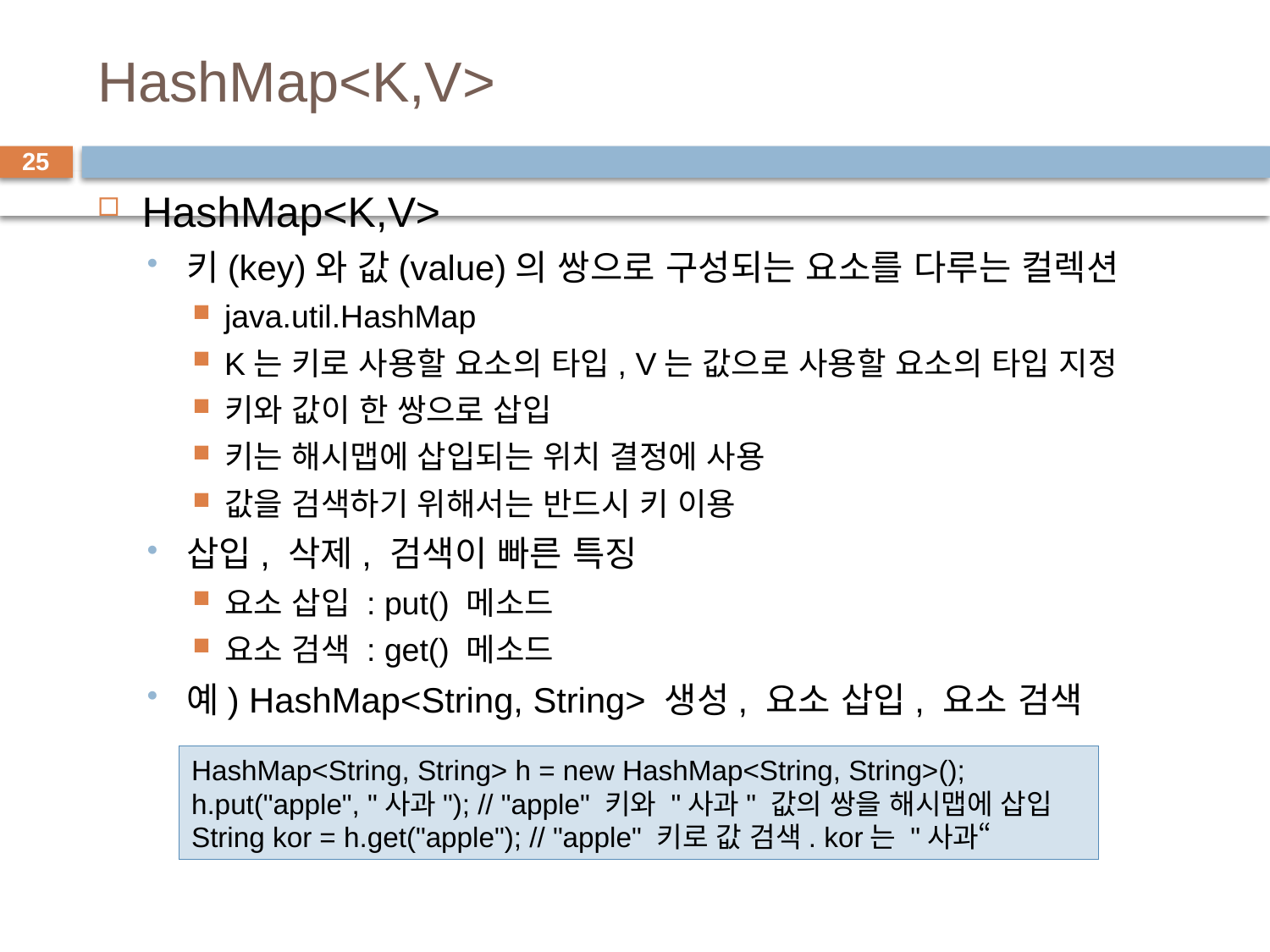

# HashMap<K,V>
25
HashMap<K,V>
키(key)와 값(value)의 쌍으로 구성되는 요소를 다루는 컬렉션
java.util.HashMap
K는 키로 사용할 요소의 타입, V는 값으로 사용할 요소의 타입 지정
키와 값이 한 쌍으로 삽입
키는 해시맵에 삽입되는 위치 결정에 사용
값을 검색하기 위해서는 반드시 키 이용
삽입, 삭제, 검색이 빠른 특징
요소 삽입 : put() 메소드
요소 검색 : get() 메소드
예) HashMap<String, String> 생성, 요소 삽입, 요소 검색
HashMap<String, String> h = new HashMap<String, String>();
h.put("apple", "사과"); // "apple" 키와 "사과" 값의 쌍을 해시맵에 삽입
String kor = h.get("apple"); // "apple" 키로 값 검색. kor는 "사과“